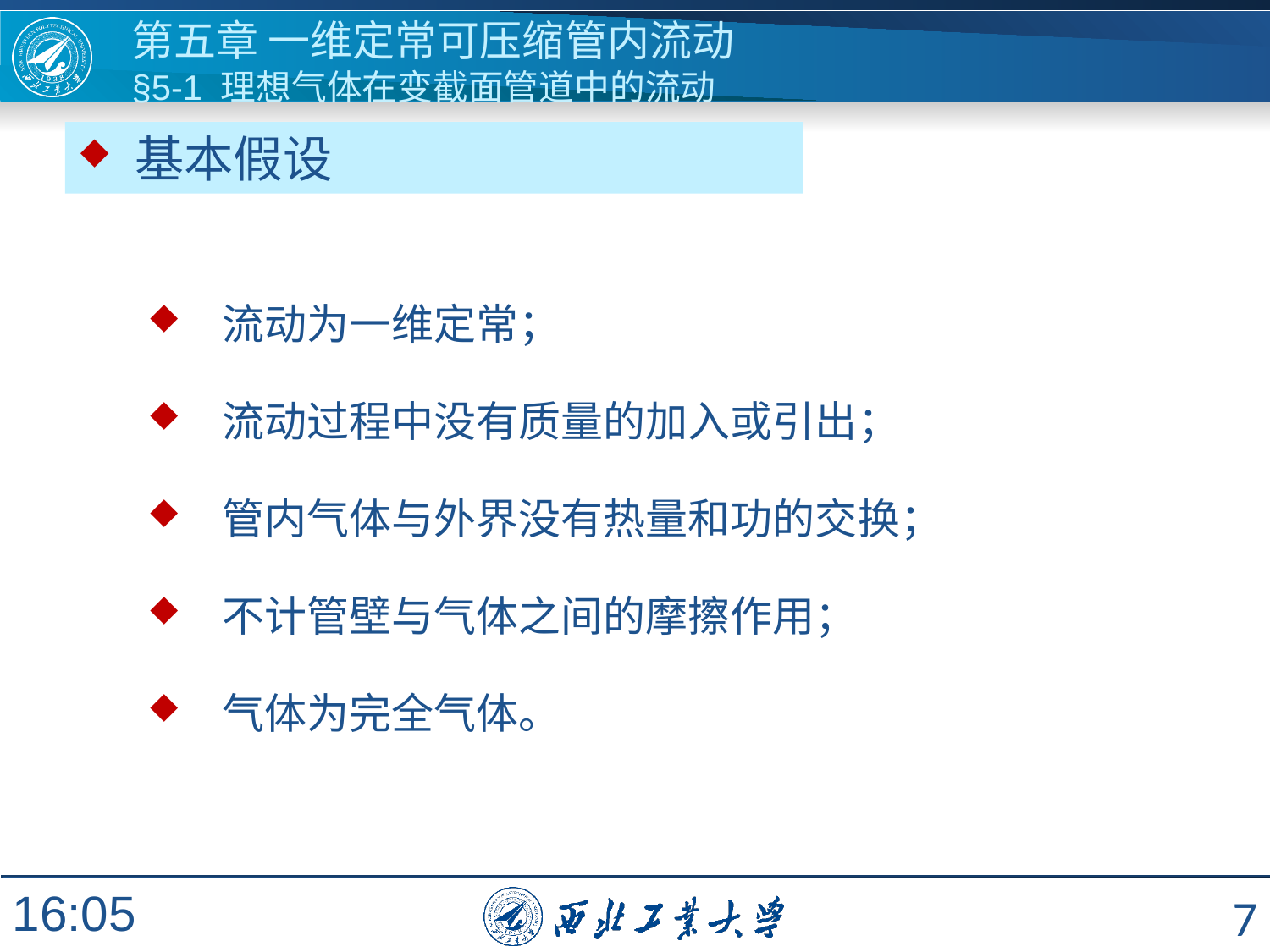

# 第五章 一维定常可压缩管内流动 §5-1 理想气体在变截面管道中的流动
 基本假设
流动为一维定常；
流动过程中没有质量的加入或引出；
管内气体与外界没有热量和功的交换；
不计管壁与气体之间的摩擦作用；
气体为完全气体。
7